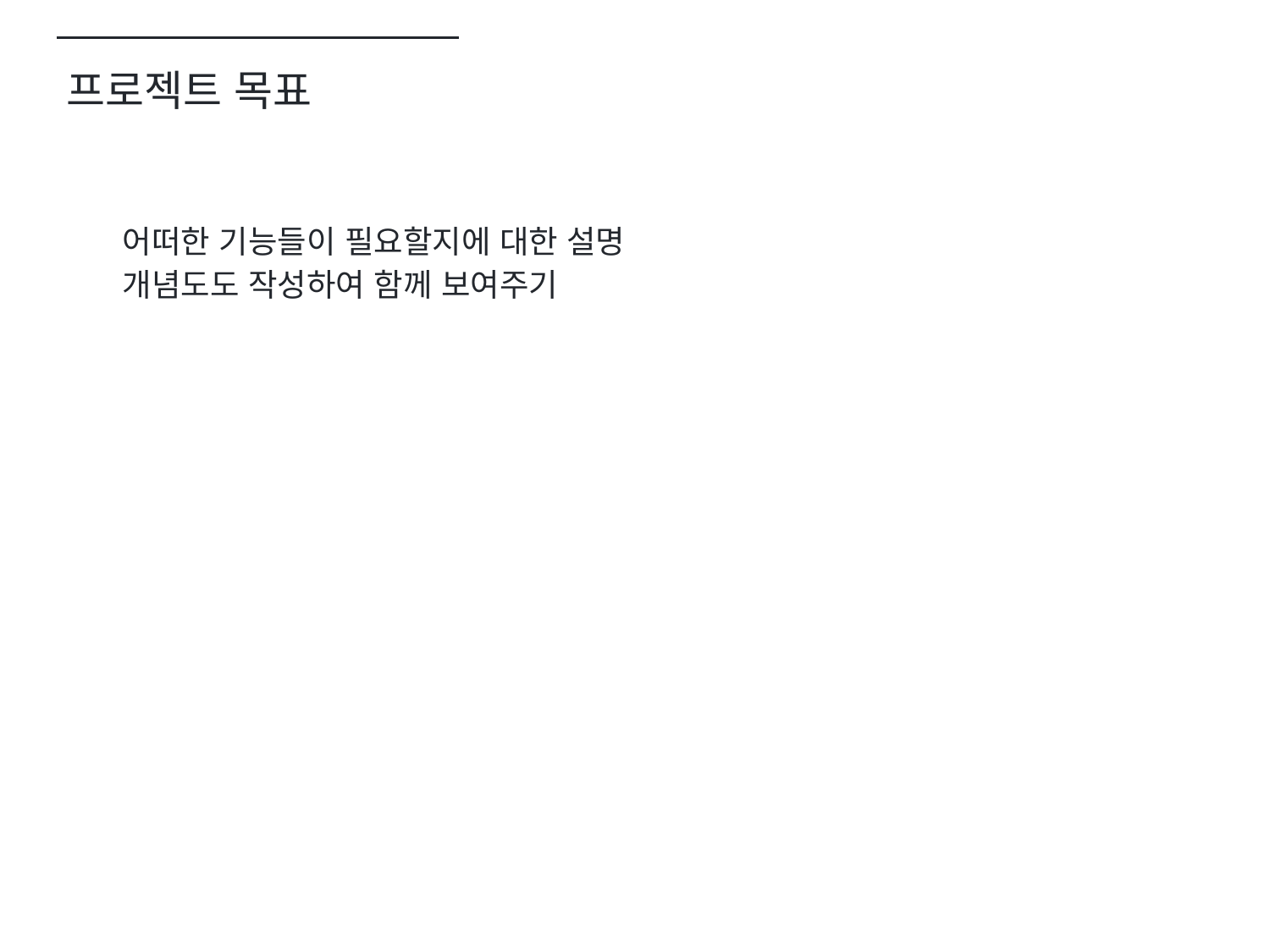

프로젝트 목표
어떠한 기능들이 필요할지에 대한 설명
개념도도 작성하여 함께 보여주기